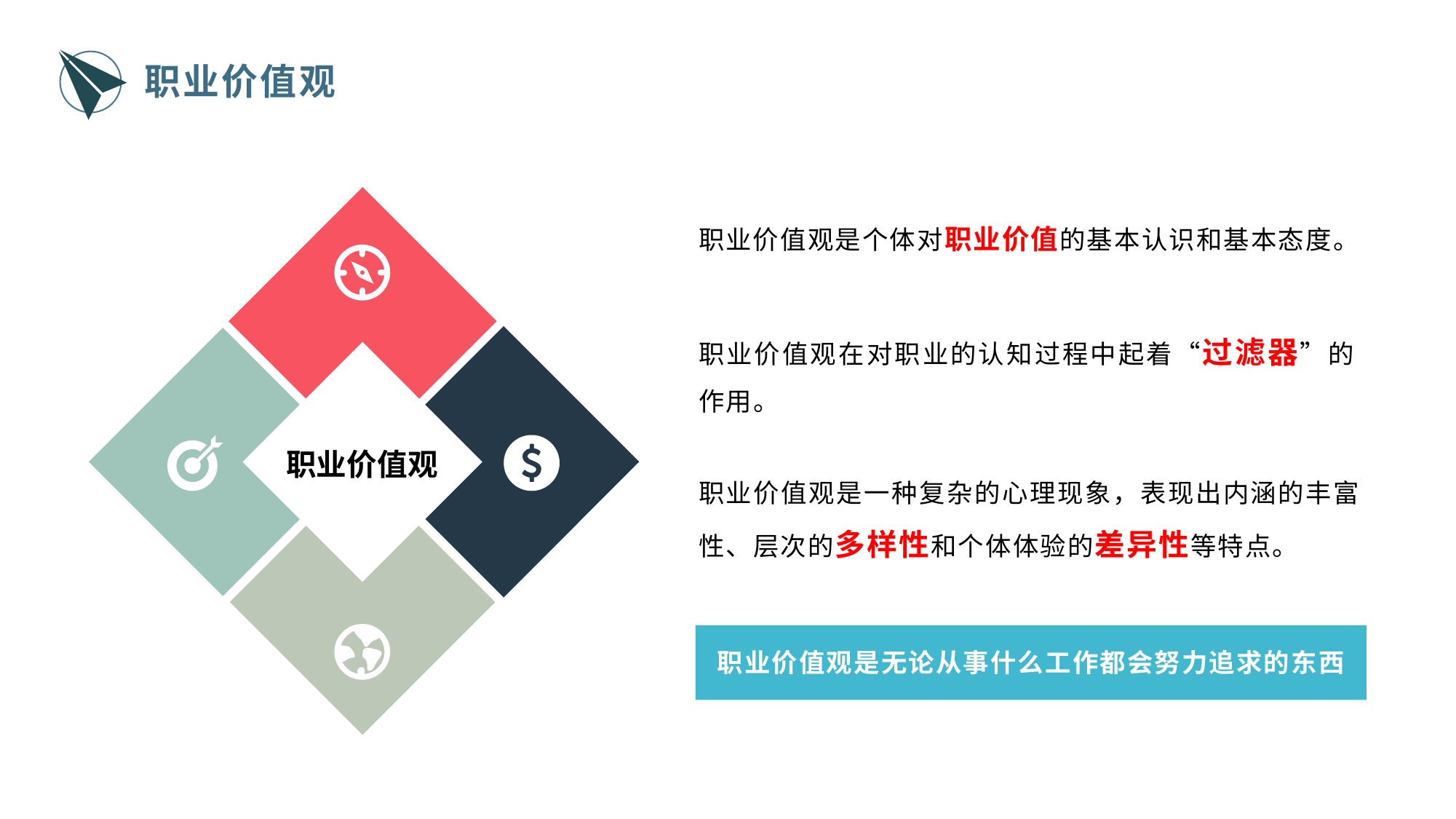

职业价值观
职业价值观是个体对职业价值的基本认识和基本态度。
职业价值观在对职业的认知过程中起着“过滤器”的作用。

职业价值观

职业价值观是一种复杂的心理现象，表现出内涵的丰富性、层次的多样性和个体体验的差异性等特点。

职业价值观是无论从事什么工作都会努力追求的东西